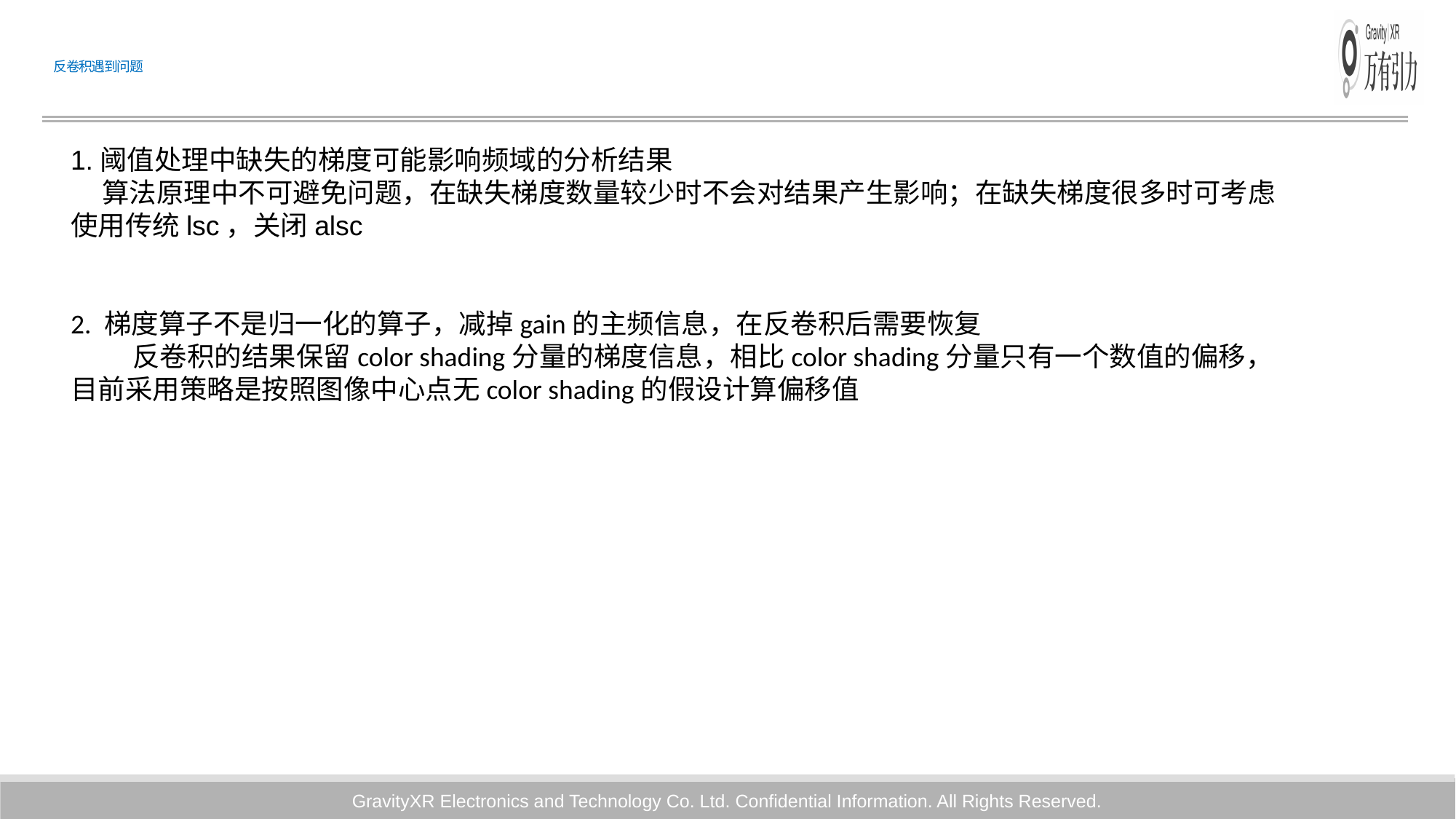

# 反卷积遇到问题
1.阈值处理中缺失的梯度可能影响频域的分析结果
    算法原理中不可避免问题，在缺失梯度数量较少时不会对结果产生影响；在缺失梯度很多时可考虑使用传统lsc，关闭alsc

2. 梯度算子不是归一化的算子，减掉gain的主频信息，在反卷积后需要恢复
         反卷积的结果保留color shading分量的梯度信息，相比color shading分量只有一个数值的偏移，目前采用策略是按照图像中心点无color shading的假设计算偏移值